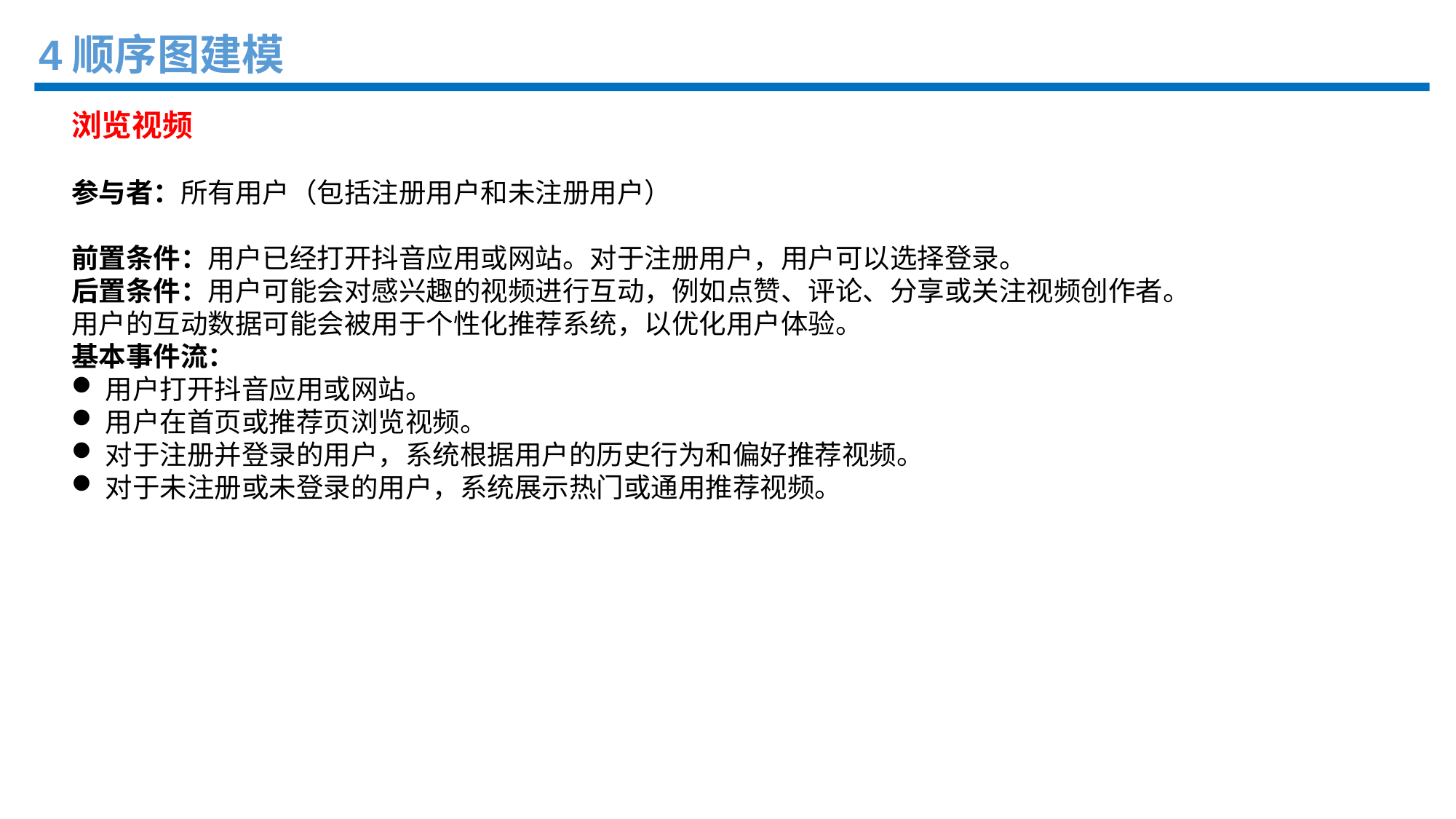

4顺序图建模
浏览视频

参与者：所有用户（包括注册用户和未注册用户）

前置条件：用户已经打开抖音应用或网站。对于注册用户，用户可以选择登录。
后置条件：用户可能会对感兴趣的视频进行互动，例如点赞、评论、分享或关注视频创作者。
用户的互动数据可能会被用于个性化推荐系统，以优化用户体验。
基本事件流：
用户打开抖音应用或网站。
用户在首页或推荐页浏览视频。
对于注册并登录的用户，系统根据用户的历史行为和偏好推荐视频。
对于未注册或未登录的用户，系统展示热门或通用推荐视频。